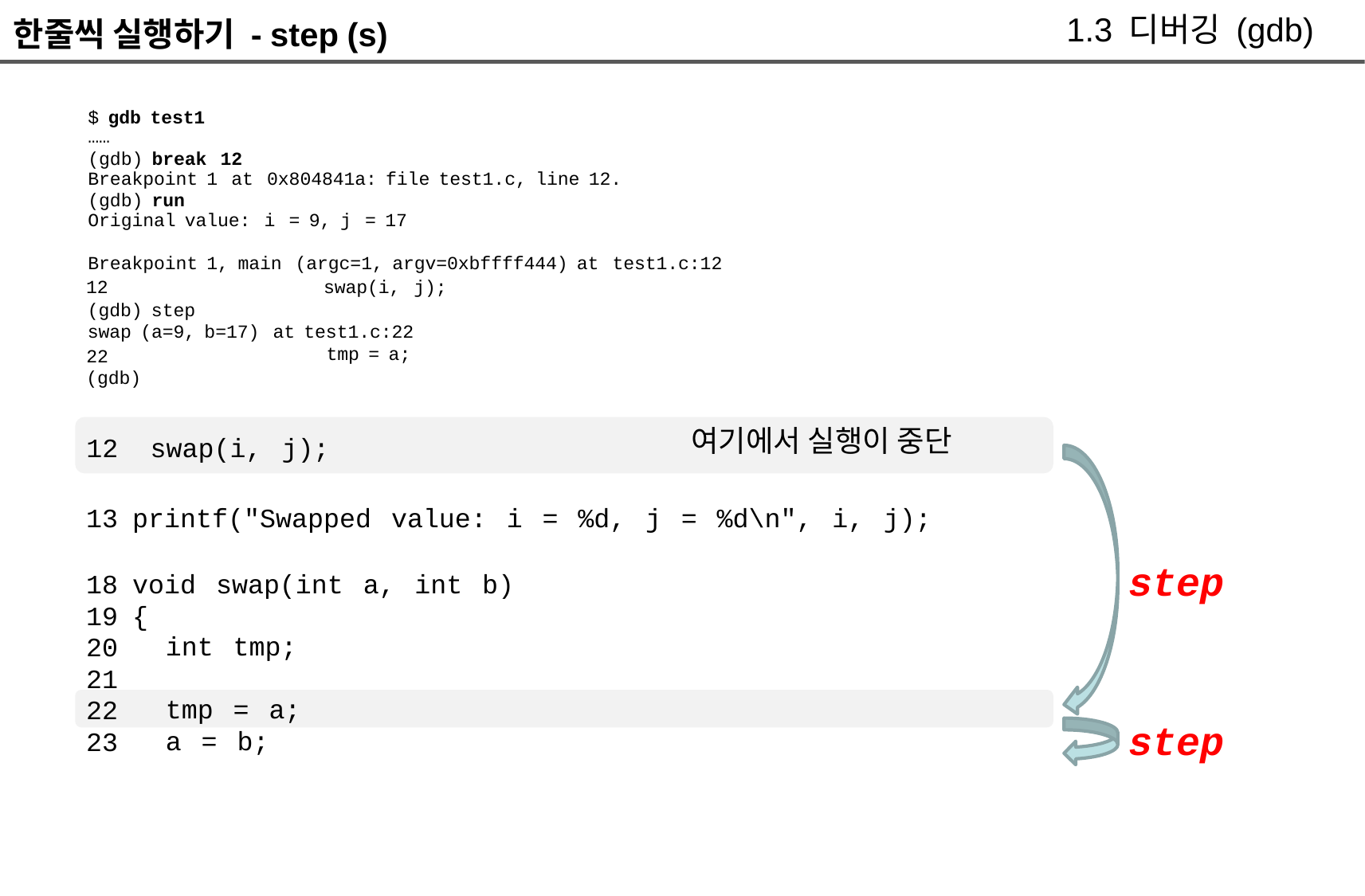

1.3 디버깅 (gdb)
한줄씩 실행하기 - step (s)

	$  gdb  test1
	……
	(gdb)  break   12
	Breakpoint  1   at   0x804841a:  file  test1.c,  line  12.
	(gdb)  run
	Original  value:   i   =  9,  j   =  17

	Breakpoint  1,  main   (argc=1,  argv=0xbffff444)  at   test1.c:12

12
swap(i,   j);
(gdb)  step
swap  (a=9,  b=17)   at  test1.c:22
22
(gdb)

12
	tmp  =  a;

swap(i,   j);

여기에서 실행이 중단

13

18
19
20
21
22
23
printf("Swapped   value:   i   =   %d,   j   =   %d\n",   i,   j);

void   swap(int   a,   int   b)
{
	int   tmp;

	tmp   =   a;
	a   =   b;
step

step